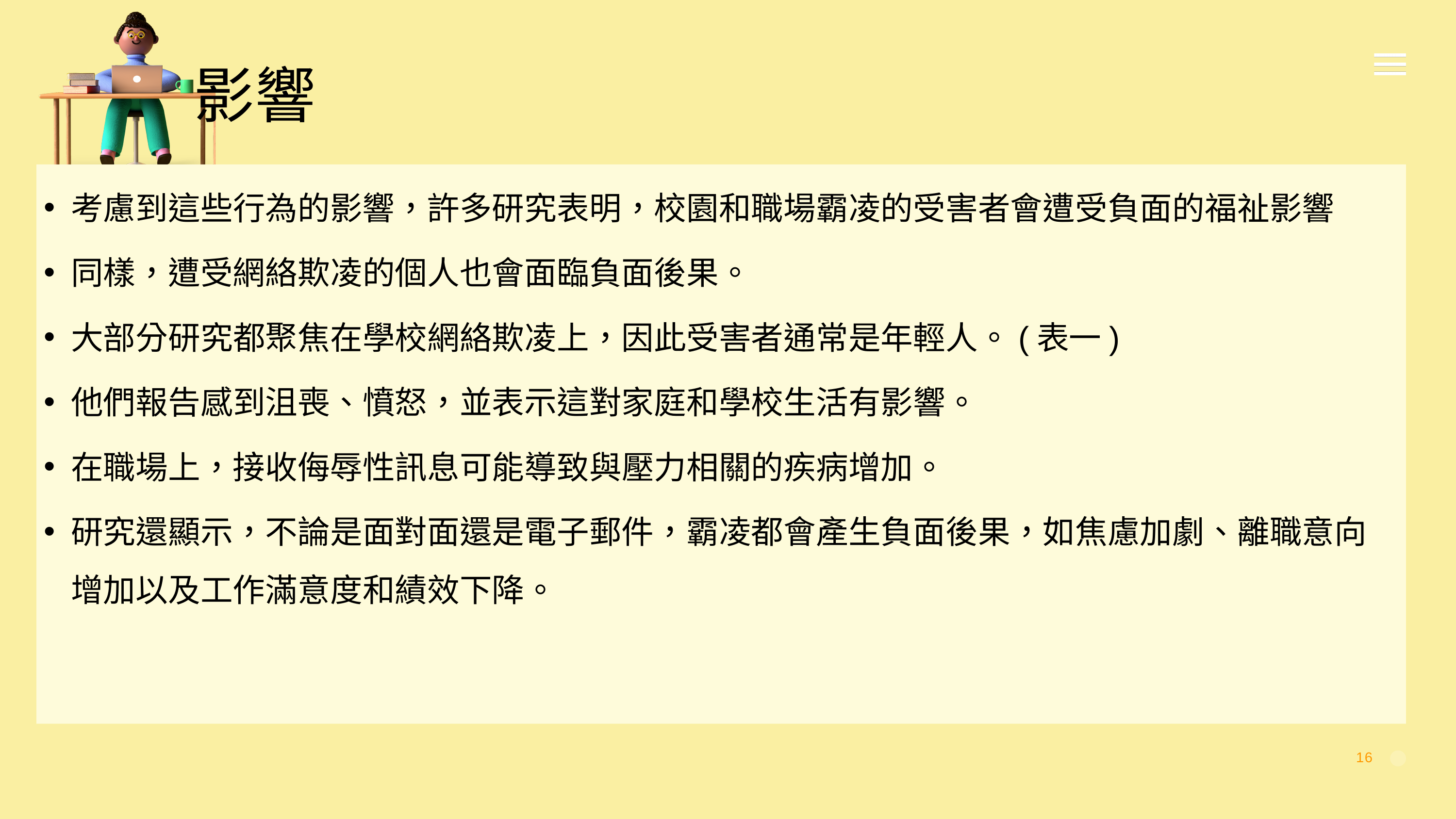

# 影響

考慮到這些行為的影響，許多研究表明，校園和職場霸凌的受害者會遭受負面的福祉影響
同樣，遭受網絡欺凌的個人也會面臨負面後果。
大部分研究都聚焦在學校網絡欺凌上，因此受害者通常是年輕人。(表一)
他們報告感到沮喪、憤怒，並表示這對家庭和學校生活有影響。
在職場上，接收侮辱性訊息可能導致與壓力相關的疾病增加。
研究還顯示，不論是面對面還是電子郵件，霸凌都會產生負面後果，如焦慮加劇、離職意向增加以及工作滿意度和績效下降。

16